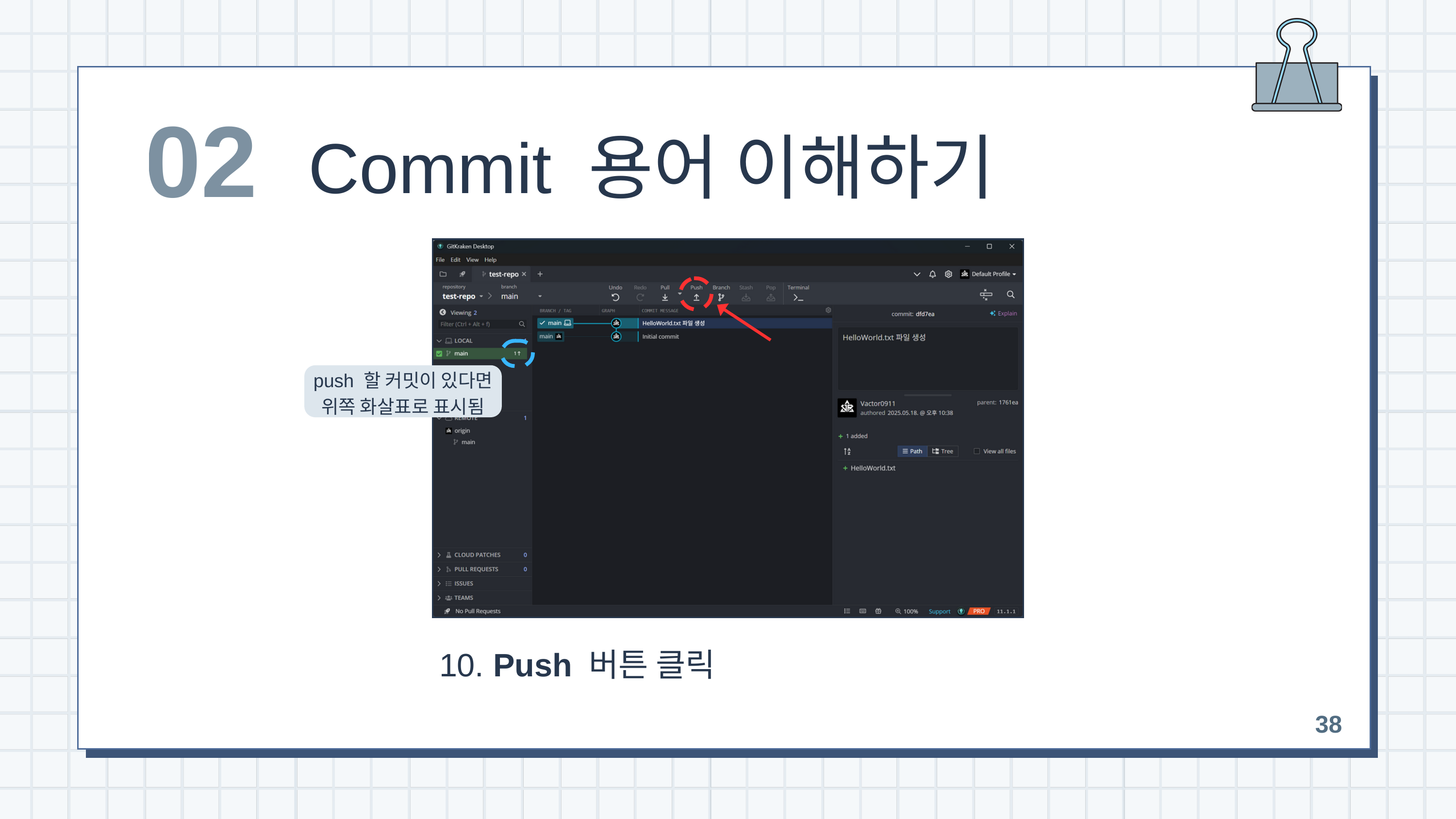

02
Commit 용어 이해하기

push 할 커밋이 있다면
위쪽 화살표로 표시됨
   10. Push 버튼 클릭
38